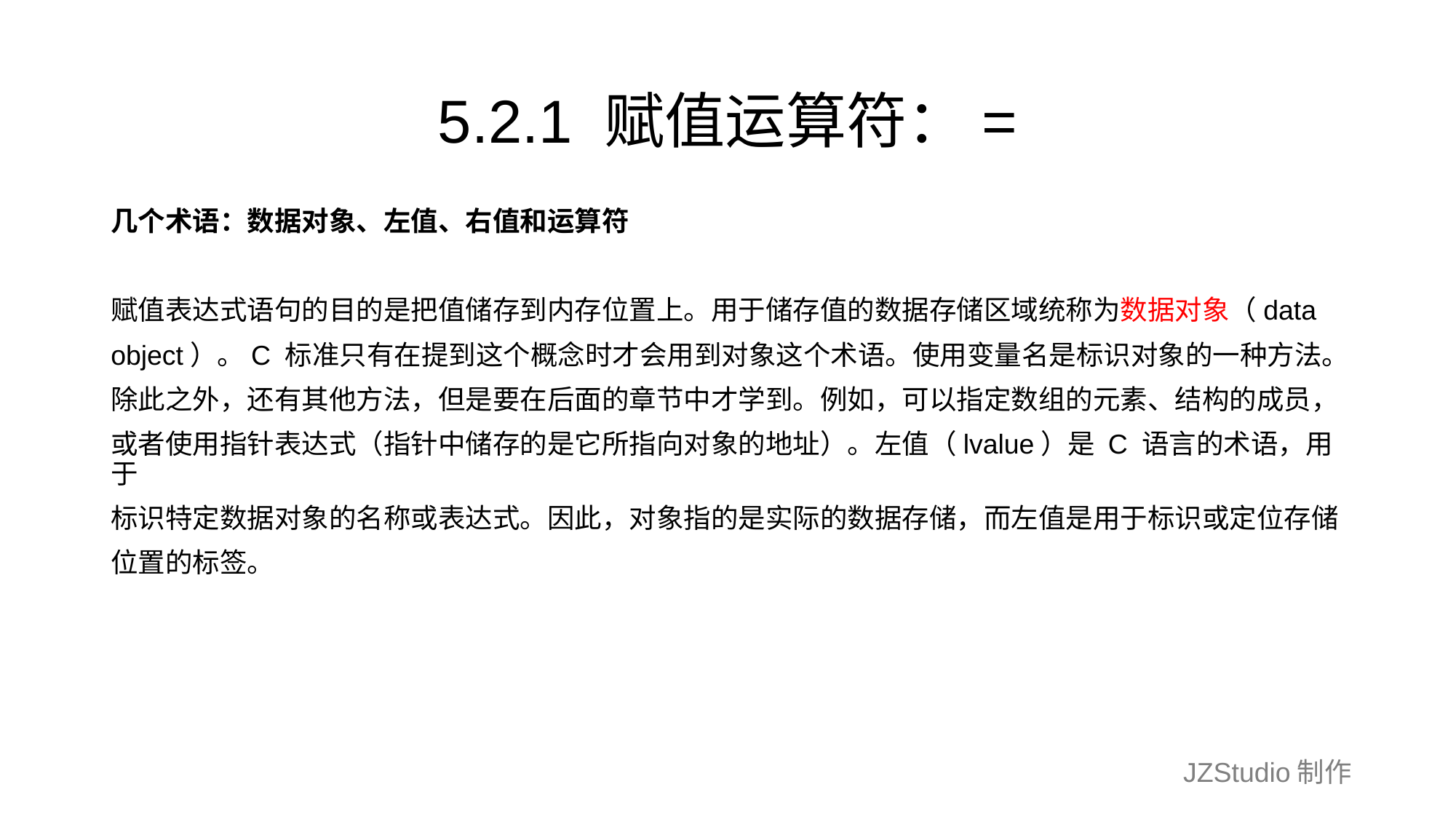

# 5.2.1 赋值运算符：=
几个术语：数据对象、左值、右值和运算符

赋值表达式语句的目的是把值储存到内存位置上。用于储存值的数据存储区域统称为数据对象（data
object）。C 标准只有在提到这个概念时才会用到对象这个术语。使用变量名是标识对象的一种方法。
除此之外，还有其他方法，但是要在后面的章节中才学到。例如，可以指定数组的元素、结构的成员，
或者使用指针表达式（指针中储存的是它所指向对象的地址）。左值（lvalue）是 C 语言的术语，用于
标识特定数据对象的名称或表达式。因此，对象指的是实际的数据存储，而左值是用于标识或定位存储
位置的标签。